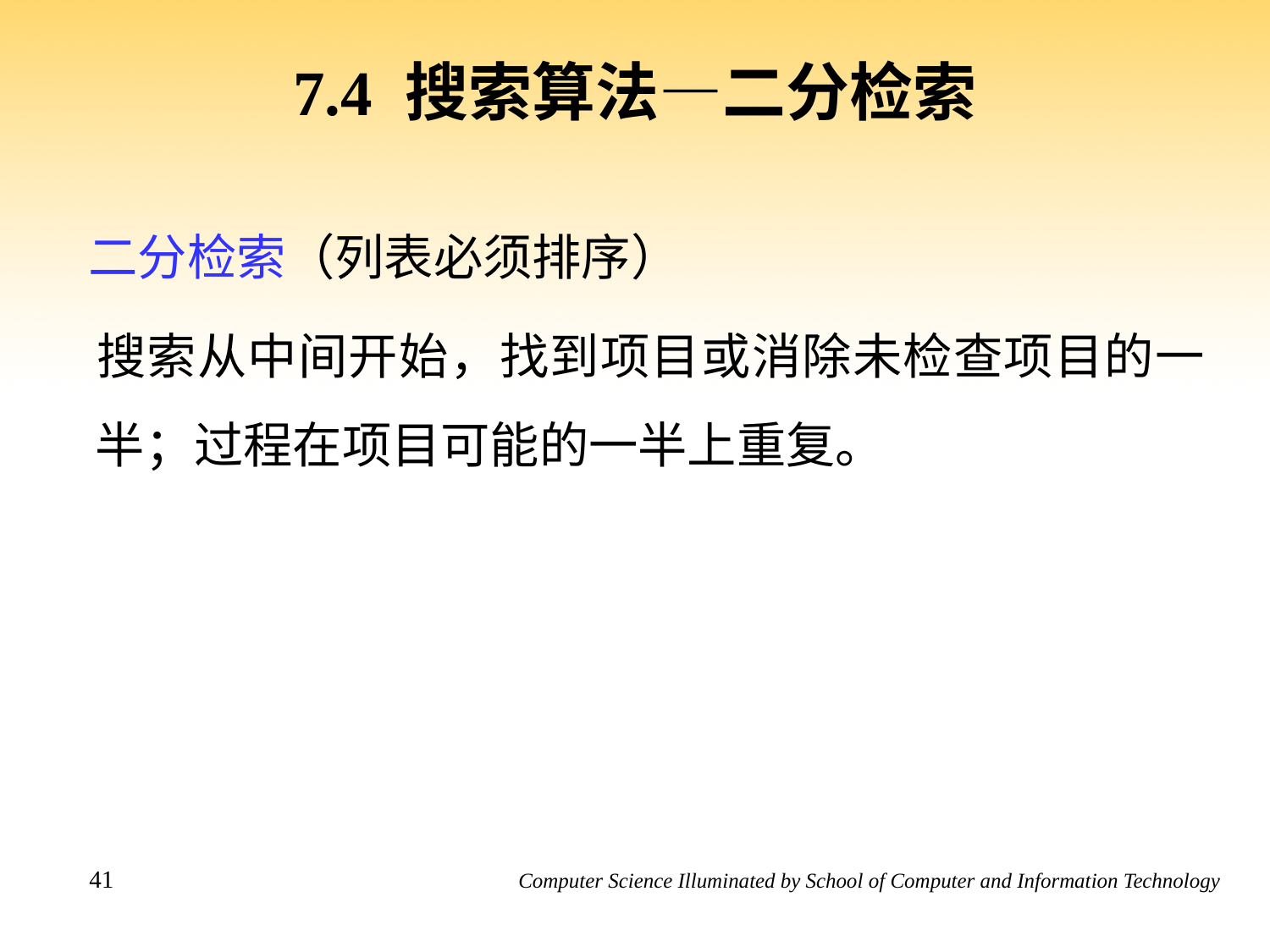

7.4 搜索算法—二分检索
二分检索（列表必须排序）
	搜索从中间开始，找到项目或消除未检查项目的一半；过程在项目可能的一半上重复。
41